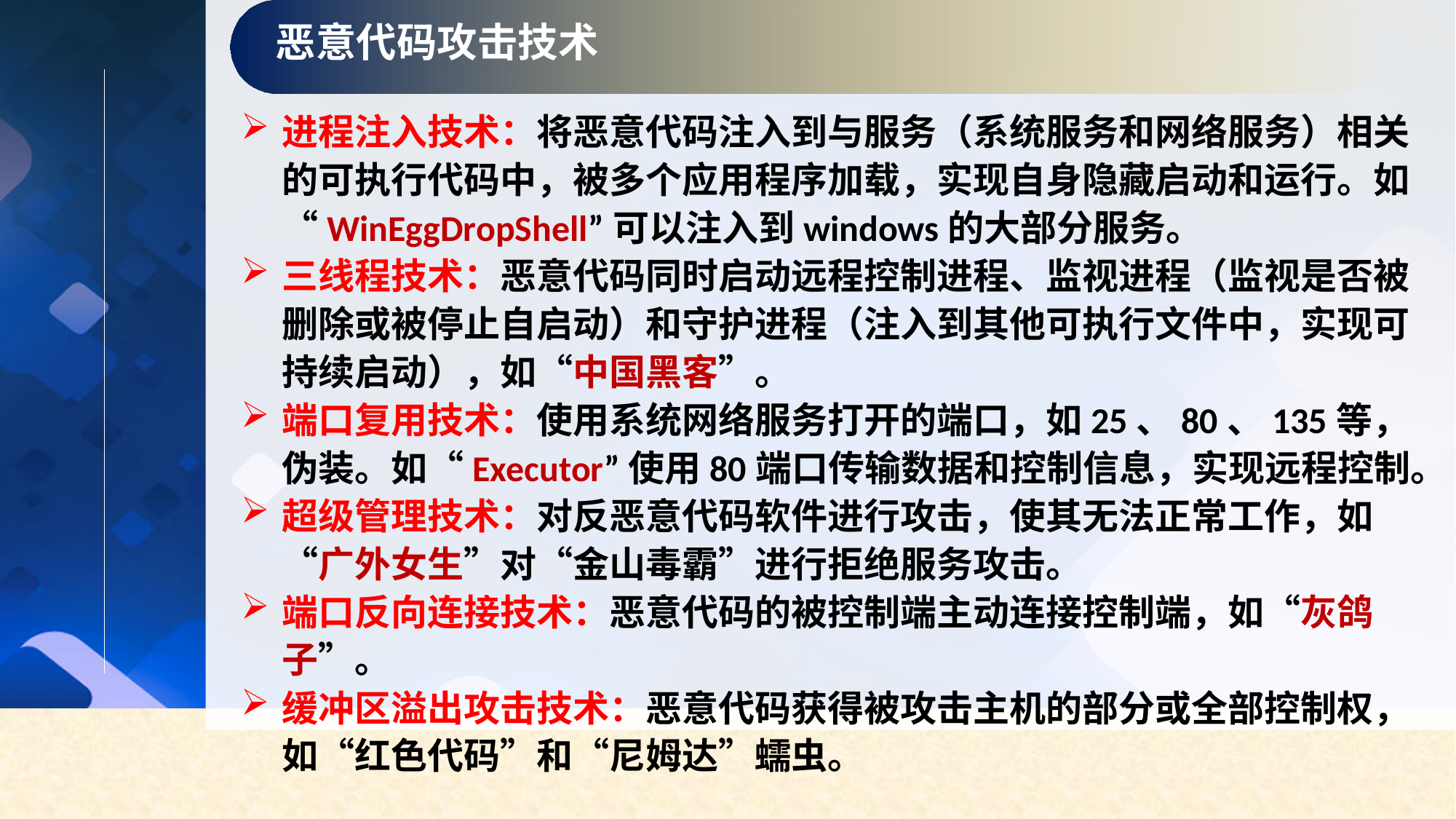

恶意代码攻击技术
进程注入技术：将恶意代码注入到与服务（系统服务和网络服务）相关的可执行代码中，被多个应用程序加载，实现自身隐藏启动和运行。如“WinEggDropShell”可以注入到windows的大部分服务。
三线程技术：恶意代码同时启动远程控制进程、监视进程（监视是否被删除或被停止自启动）和守护进程（注入到其他可执行文件中，实现可持续启动），如“中国黑客”。
端口复用技术：使用系统网络服务打开的端口，如25、80、135等，伪装。如“Executor”使用80端口传输数据和控制信息，实现远程控制。
超级管理技术：对反恶意代码软件进行攻击，使其无法正常工作，如“广外女生”对“金山毒霸”进行拒绝服务攻击。
端口反向连接技术：恶意代码的被控制端主动连接控制端，如“灰鸽子”。
缓冲区溢出攻击技术：恶意代码获得被攻击主机的部分或全部控制权，如“红色代码”和“尼姆达”蠕虫。